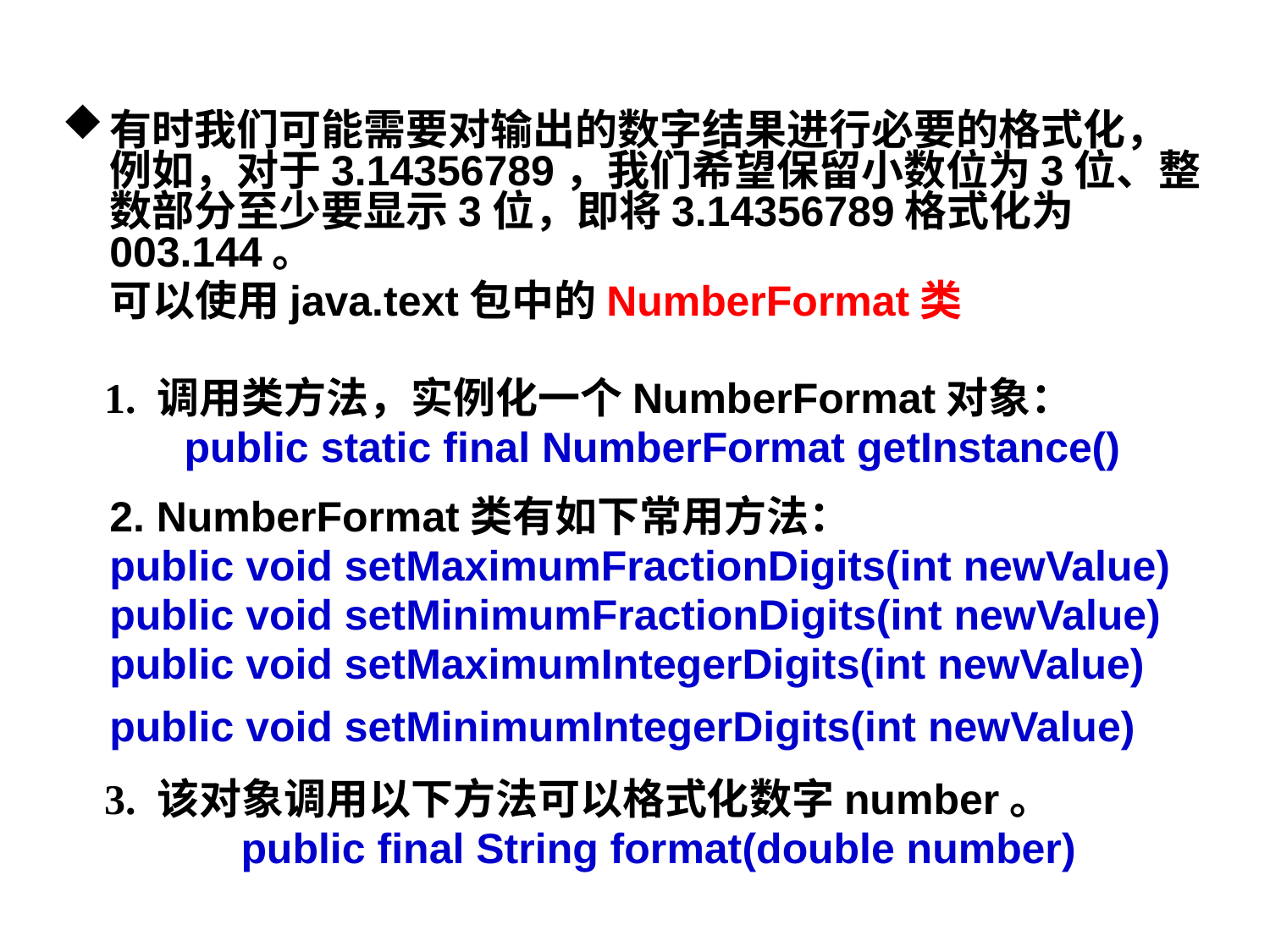

有时我们可能需要对输出的数字结果进行必要的格式化，例如，对于3.14356789，我们希望保留小数位为3位、整数部分至少要显示3位，即将3.14356789格式化为003.144。
    可以使用java.text包中的NumberFormat类

    1. 调用类方法，实例化一个NumberFormat对象：
    public static final NumberFormat getInstance()

 	2. NumberFormat类有如下常用方法：
 	public void setMaximumFractionDigits(int newValue)
 	public void setMinimumFractionDigits(int newValue)
 	public void setMaximumIntegerDigits(int newValue)
 	public void setMinimumIntegerDigits(int newValue)

    3. 该对象调用以下方法可以格式化数字number。
 	public final String format(double number)